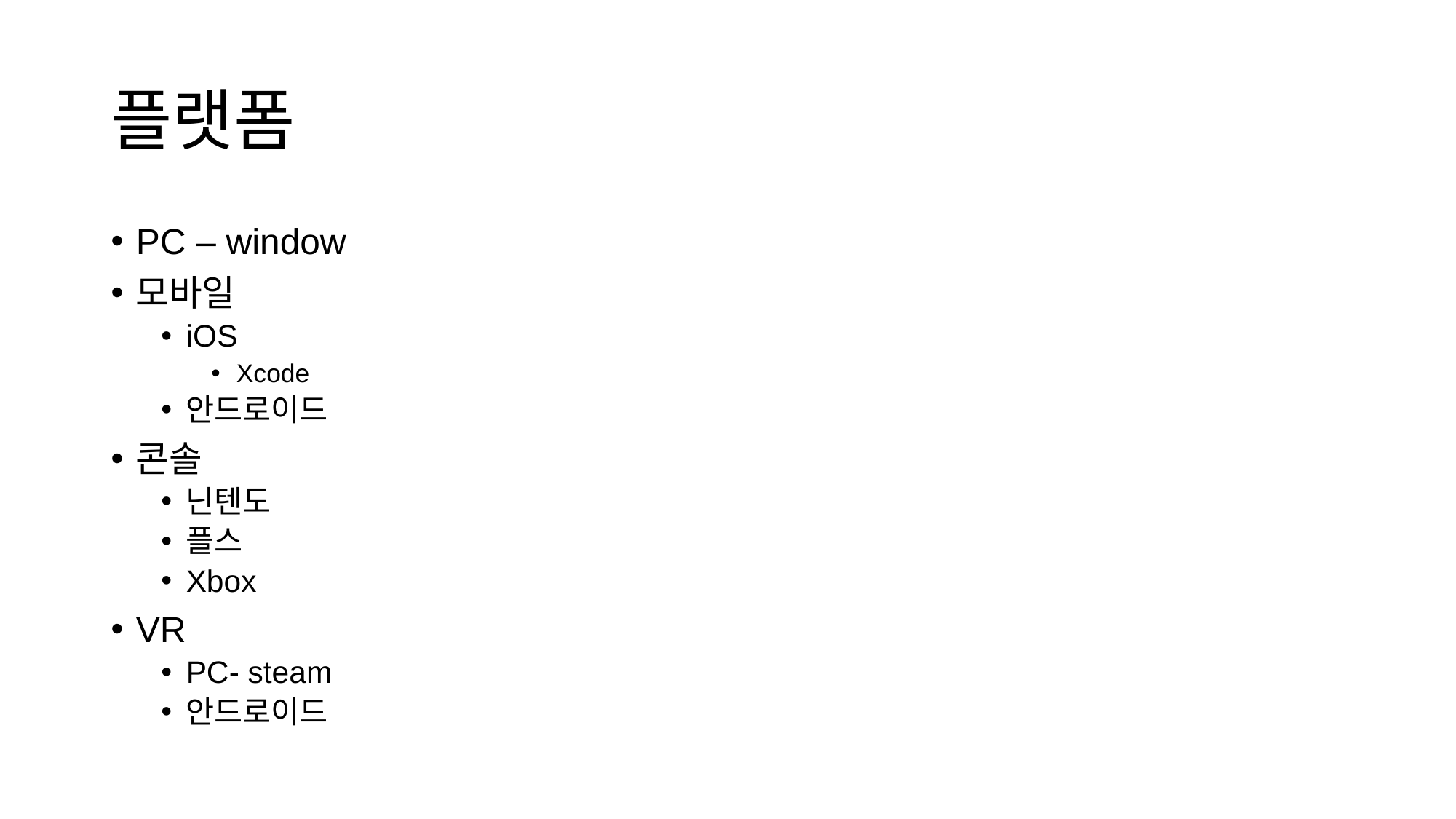

# 플랫폼
PC – window
모바일
iOS
Xcode
안드로이드
콘솔
닌텐도
플스
Xbox
VR
PC- steam
안드로이드